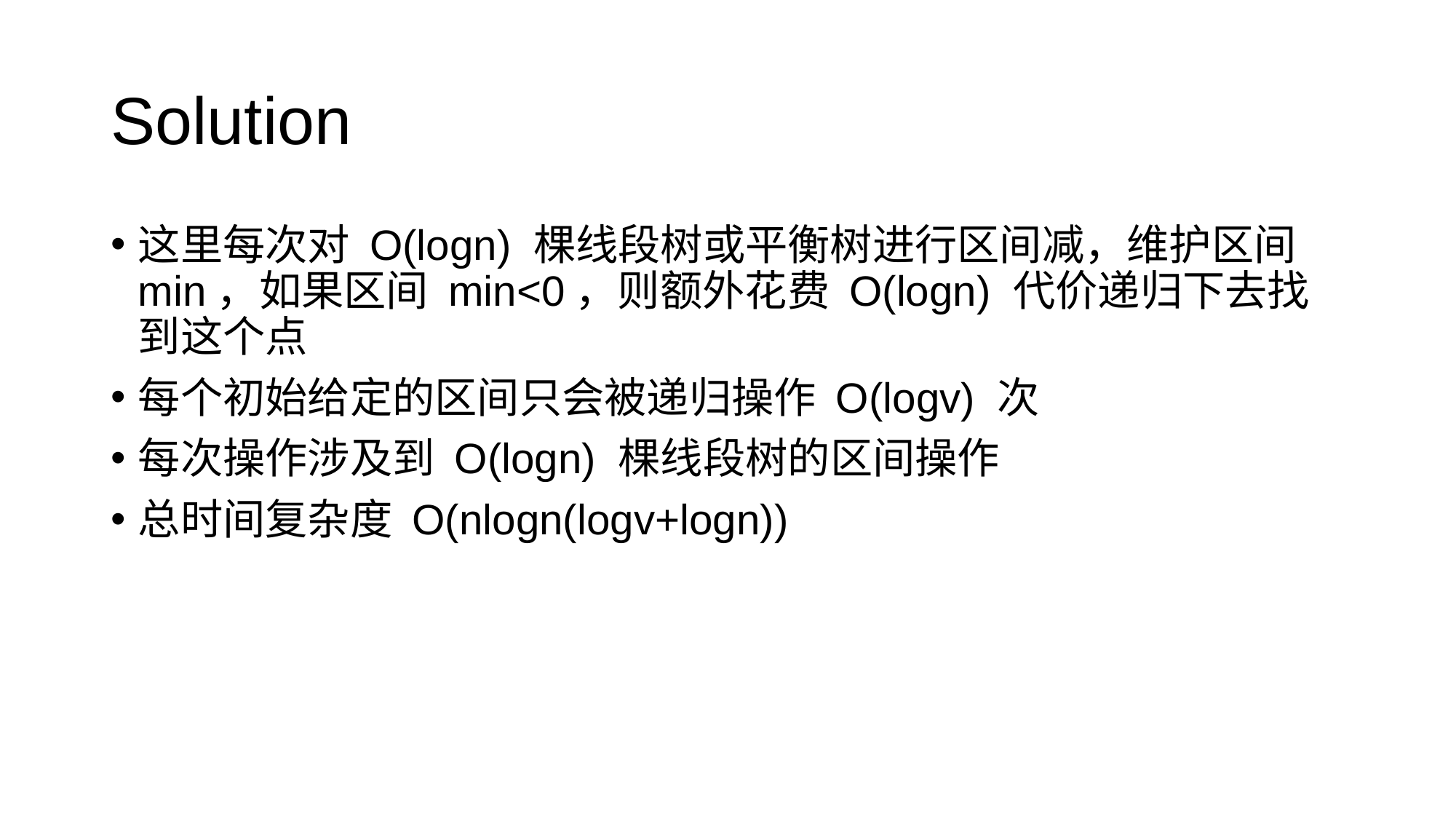

# Solution
这里每次对 O(logn) 棵线段树或平衡树进行区间减，维护区间 min，如果区间 min<0，则额外花费 O(logn) 代价递归下去找到这个点
每个初始给定的区间只会被递归操作 O(logv) 次
每次操作涉及到 O(logn) 棵线段树的区间操作
总时间复杂度 O(nlogn(logv+logn))